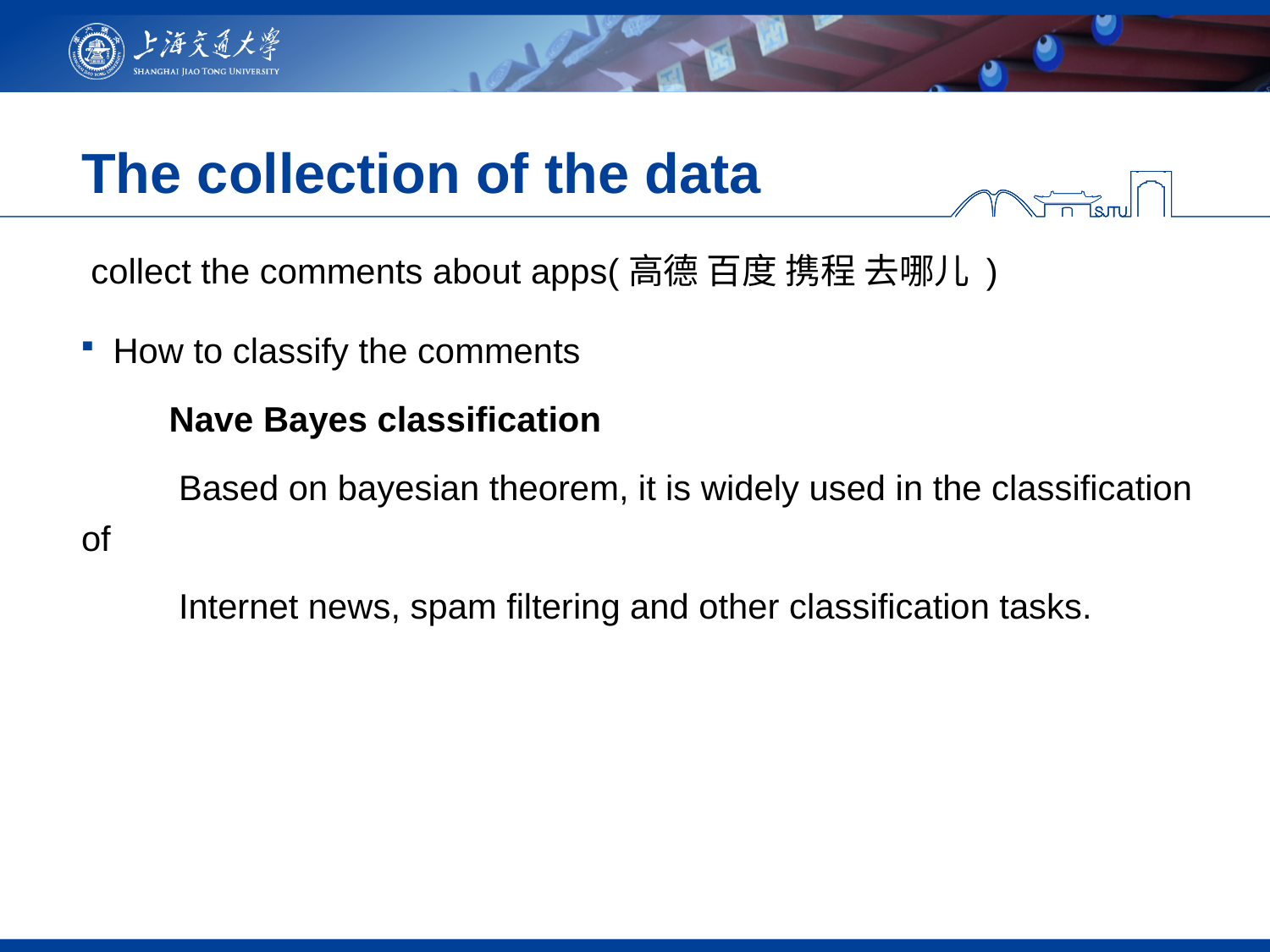

# The collection of the data
 collect the comments about apps(高德 百度 携程 去哪儿 )
How to classify the comments
         Nave Bayes classification
          Based on bayesian theorem, it is widely used in the classification of
          Internet news, spam filtering and other classification tasks.